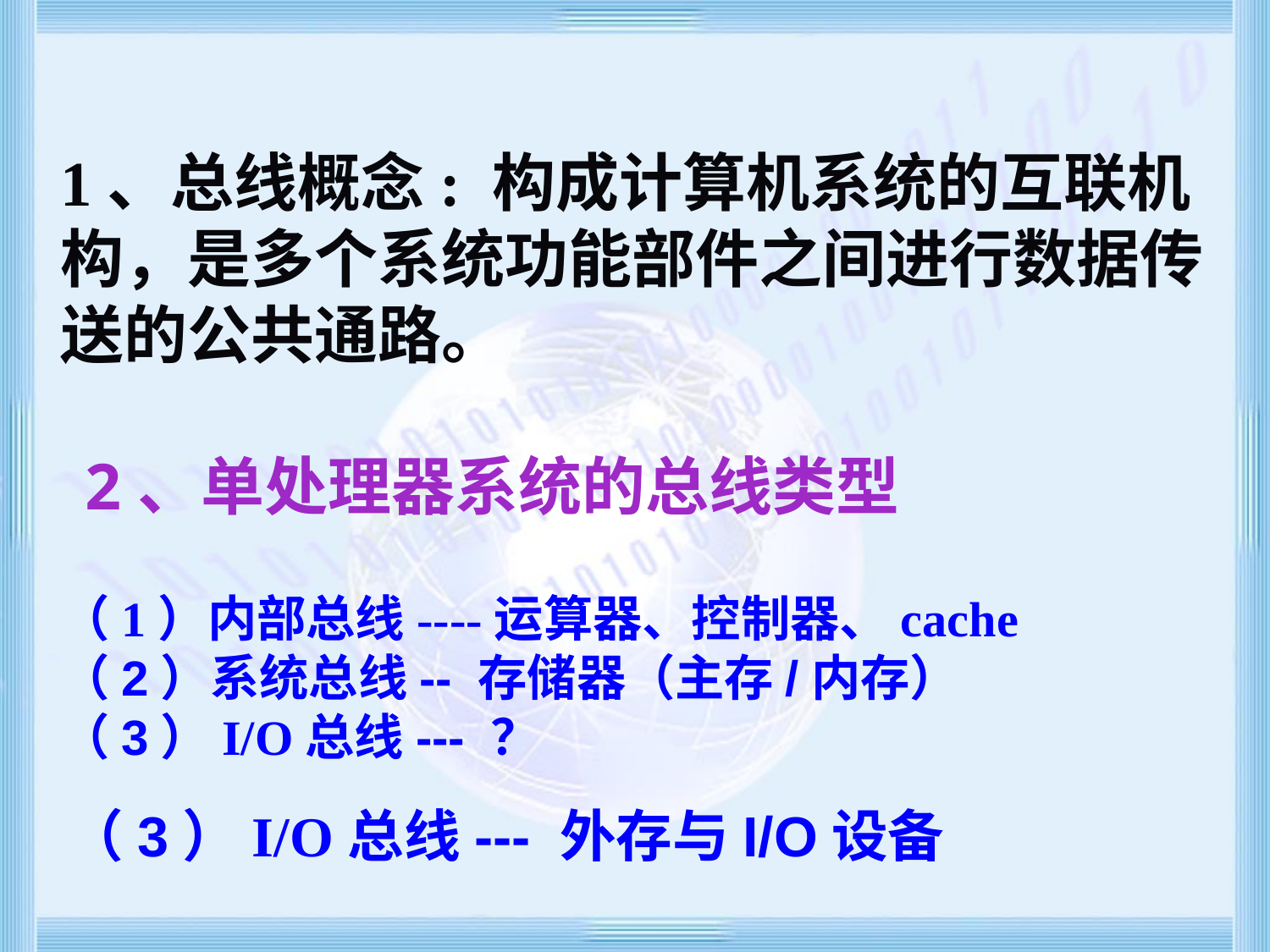

1、总线概念: 构成计算机系统的互联机构，是多个系统功能部件之间进行数据传送的公共通路。
2、单处理器系统的总线类型
# （1）内部总线----运算器、控制器、cache （2）系统总线-- 存储器（主存/内存） （3）I/O总线--- ？
（3）I/O总线--- 外存与I/O设备